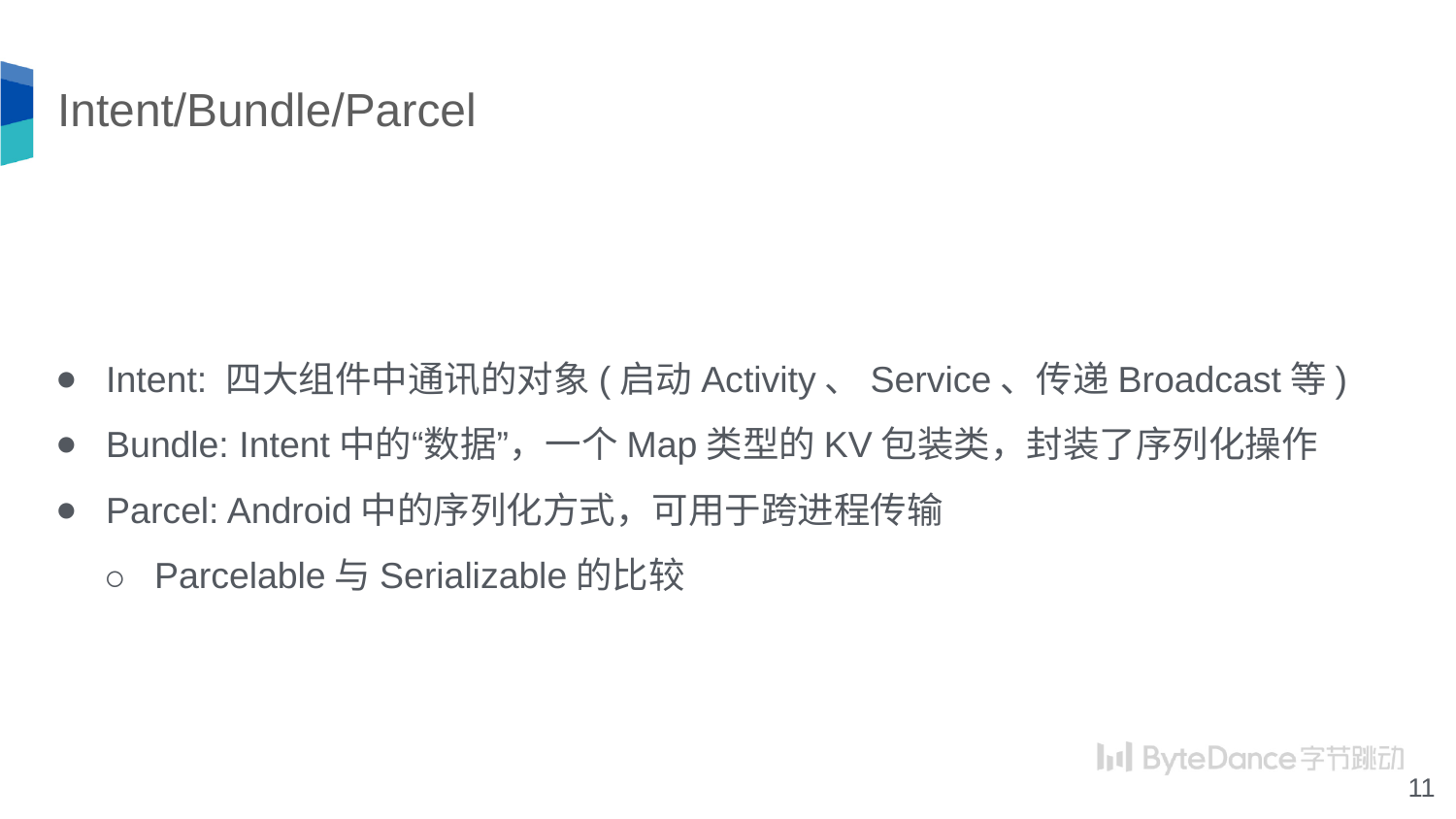

# Intent/Bundle/Parcel
Intent: 四大组件中通讯的对象(启动Activity、Service、传递Broadcast等)
Bundle: Intent中的“数据”，一个Map类型的KV包装类，封装了序列化操作
Parcel: Android中的序列化方式，可用于跨进程传输
Parcelable与Serializable的比较
11